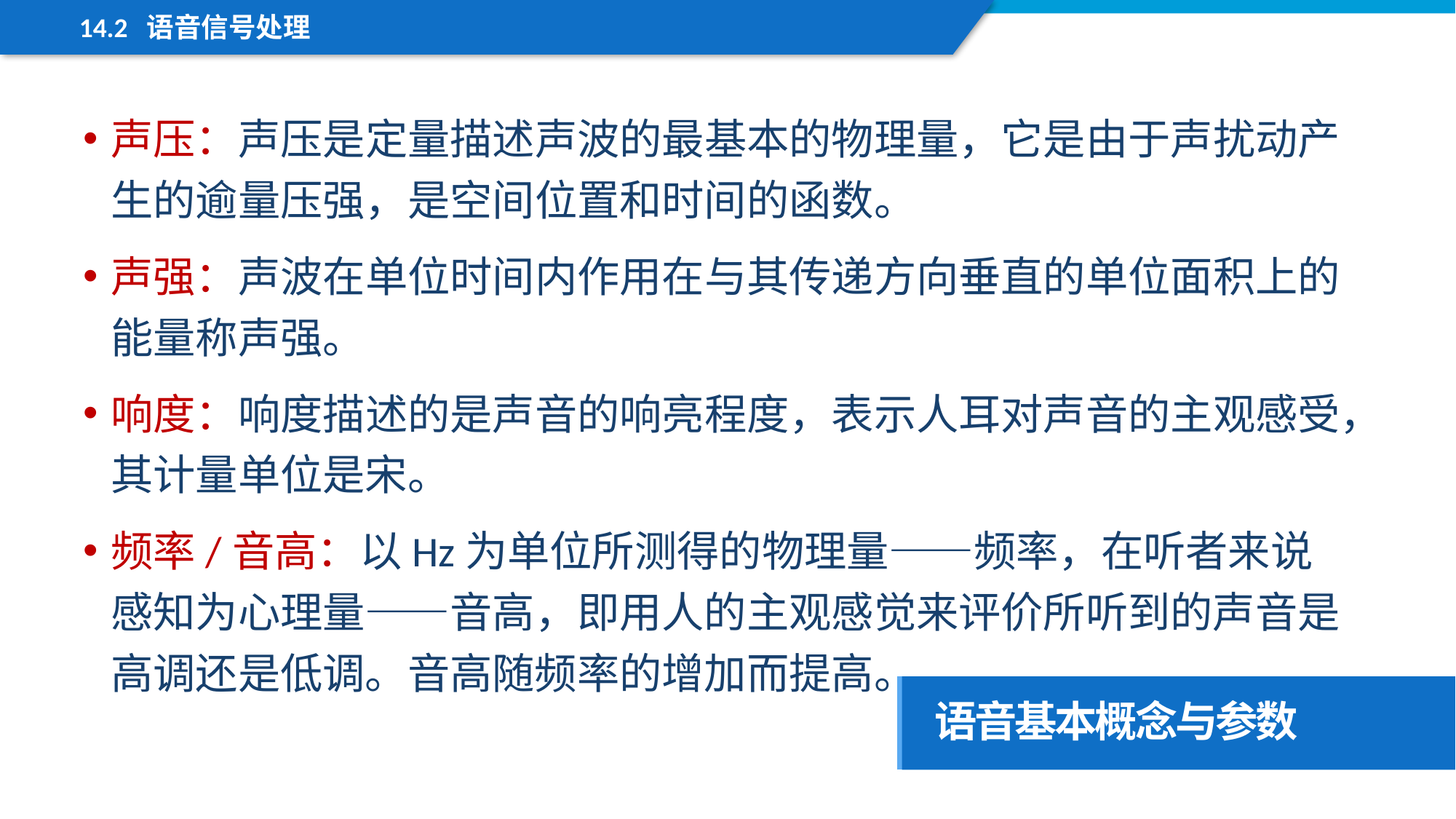

14.2  语音信号处理
声压：声压是定量描述声波的最基本的物理量，它是由于声扰动产生的逾量压强，是空间位置和时间的函数。
声强：声波在单位时间内作用在与其传递方向垂直的单位面积上的能量称声强。
响度：响度描述的是声音的响亮程度，表示人耳对声音的主观感受，其计量单位是宋。
频率/音高：以Hz为单位所测得的物理量——频率，在听者来说感知为心理量——音高，即用人的主观感觉来评价所听到的声音是高调还是低调。音高随频率的增加而提高。
语音基本概念与参数